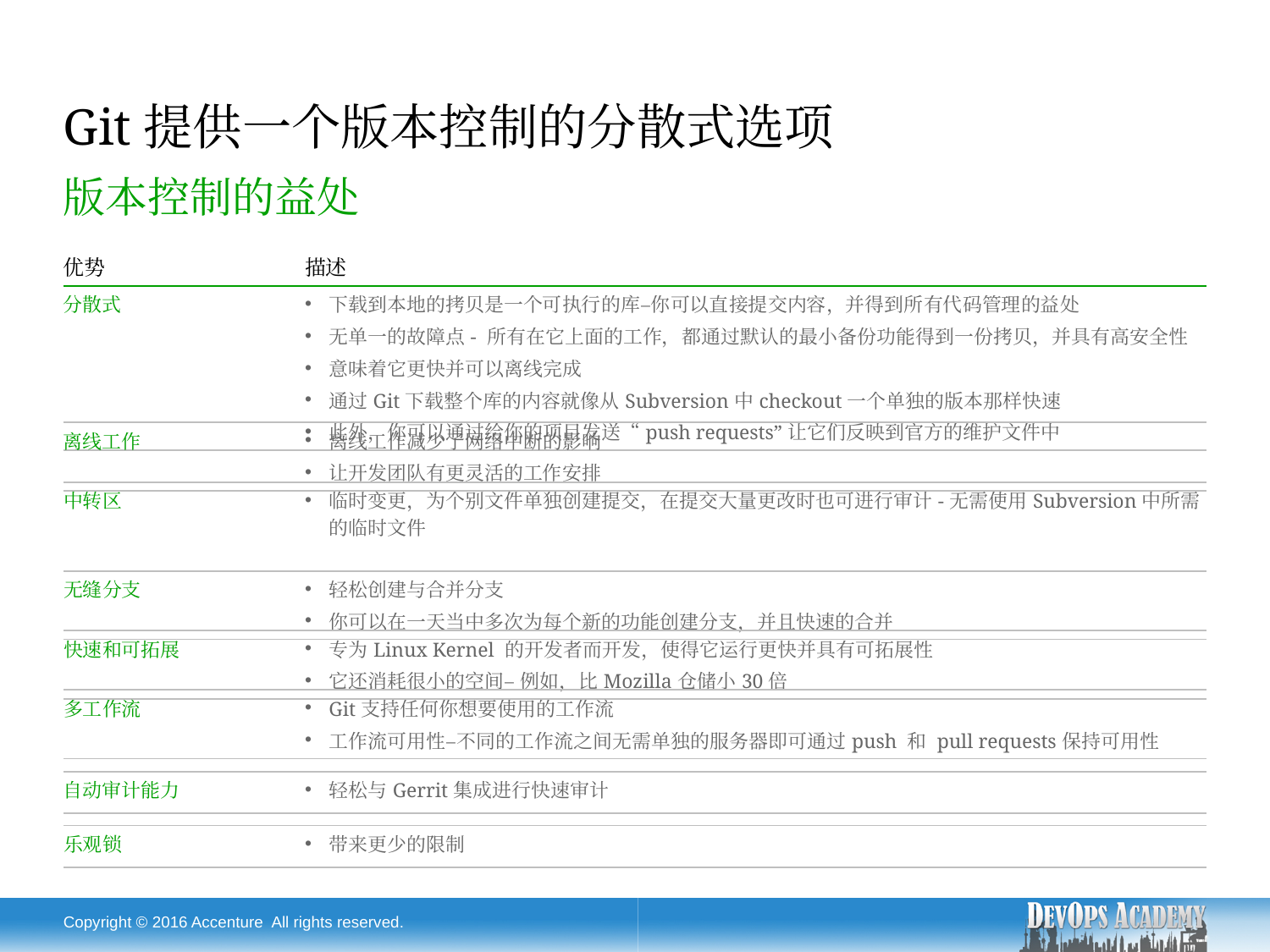

# Git提供一个版本控制的分散式选项
版本控制的益处

| 优势 | 描述 |
| --- | --- |
| 分散式 | 下载到本地的拷贝是一个可执行的库–你可以直接提交内容，并得到所有代码管理的益处 无单一的故障点- 所有在它上面的工作，都通过默认的最小备份功能得到一份拷贝，并具有高安全性 意味着它更快并可以离线完成 通过Git下载整个库的内容就像从Subversion中checkout一个单独的版本那样快速 此外，你可以通过给你的项目发送“push requests”让它们反映到官方的维护文件中 |
| 离线工作 | 离线工作减少了网络中断的影响 让开发团队有更灵活的工作安排 |
| --- | --- |
| 中转区 | 临时变更，为个别文件单独创建提交，在提交大量更改时也可进行审计-无需使用Subversion中所需的临时文件 |
| --- | --- |
| 无缝分支 | 轻松创建与合并分支 你可以在一天当中多次为每个新的功能创建分支，并且快速的合并 |
| --- | --- |
| 快速和可拓展 | 专为Linux Kernel 的开发者而开发，使得它运行更快并具有可拓展性 它还消耗很小的空间– 例如，比Mozilla仓储小30倍 |
| --- | --- |
| 多工作流 | Git支持任何你想要使用的工作流 工作流可用性–不同的工作流之间无需单独的服务器即可通过push 和 pull requests保持可用性 |
| --- | --- |
| 自动审计能力 | 轻松与Gerrit集成进行快速审计 |
| --- | --- |
| 乐观锁 | 带来更少的限制 |
| --- | --- |
Copyright © 2016 Accenture  All rights reserved.